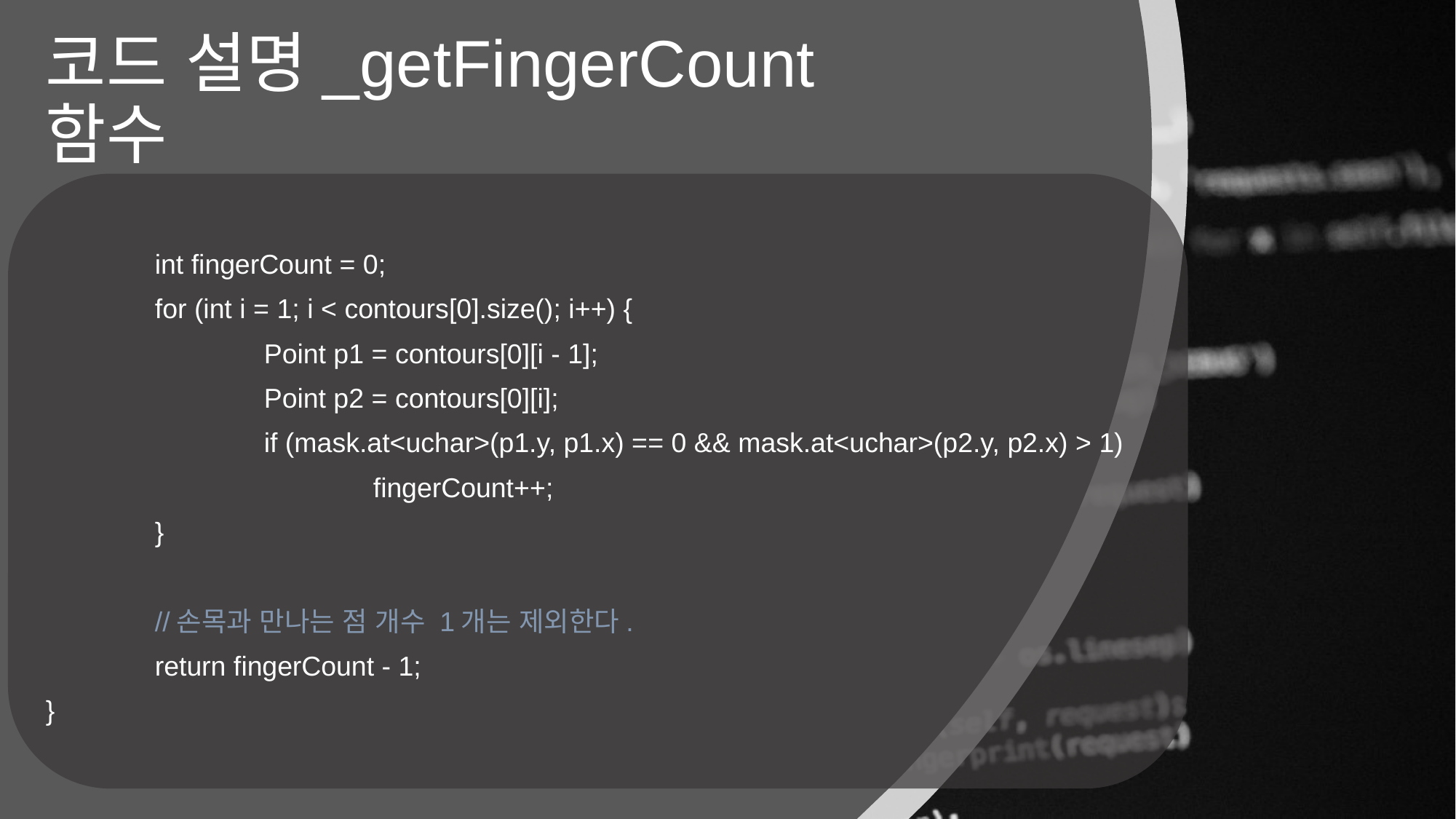

# 코드 설명_getFingerCount함수

	int fingerCount = 0;
	for (int i = 1; i < contours[0].size(); i++) {
		Point p1 = contours[0][i - 1];
		Point p2 = contours[0][i];
		if (mask.at<uchar>(p1.y, p1.x) == 0 && mask.at<uchar>(p2.y, p2.x) > 1)
			fingerCount++;
	}

	//손목과 만나는 점 개수 1개는 제외한다.
	return fingerCount - 1;
}